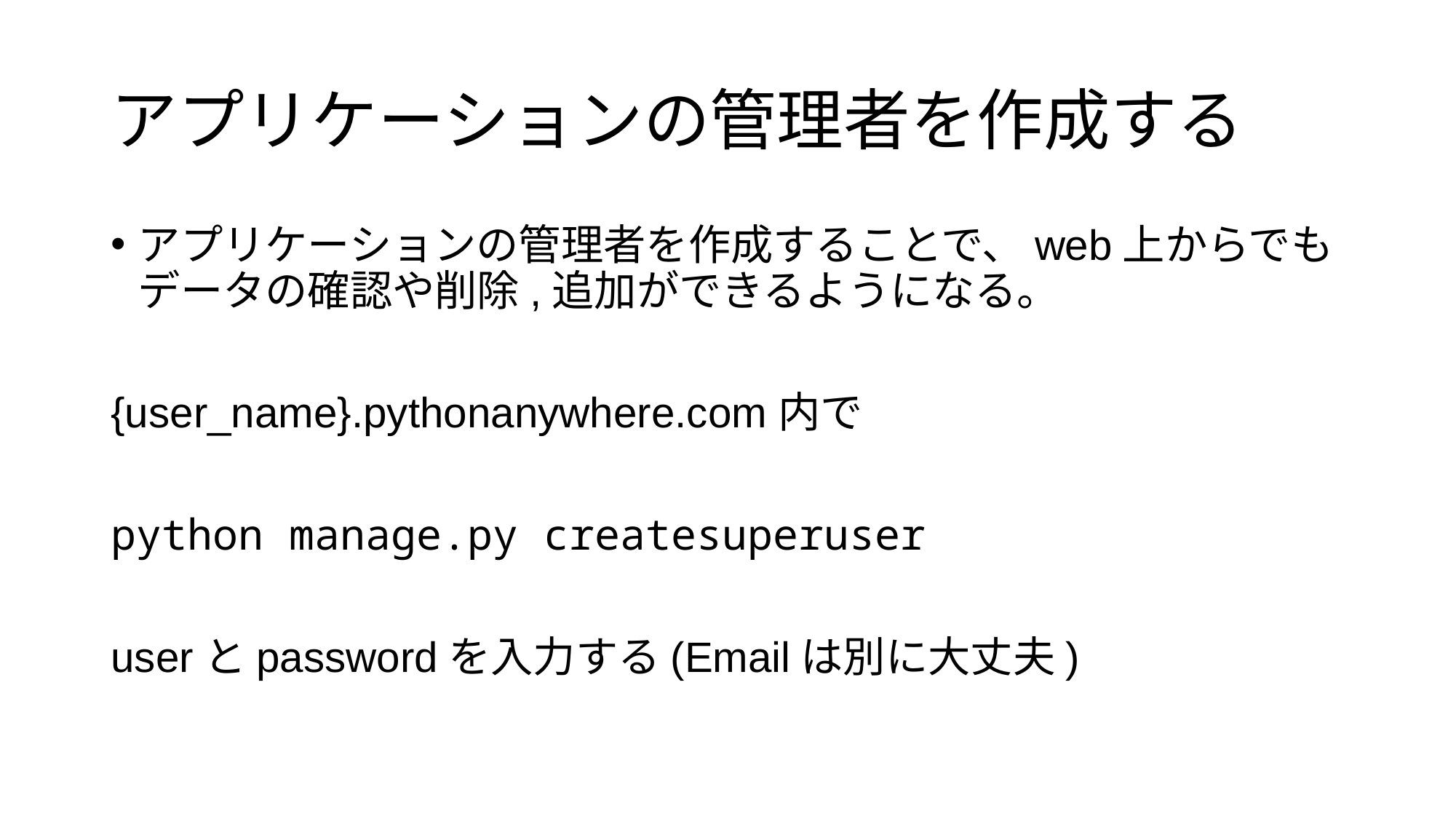

# アプリケーションの管理者を作成する
アプリケーションの管理者を作成することで、web上からでもデータの確認や削除,追加ができるようになる。

{user_name}.pythonanywhere.com内で

python manage.py createsuperuser

userとpasswordを入力する(Emailは別に大丈夫)